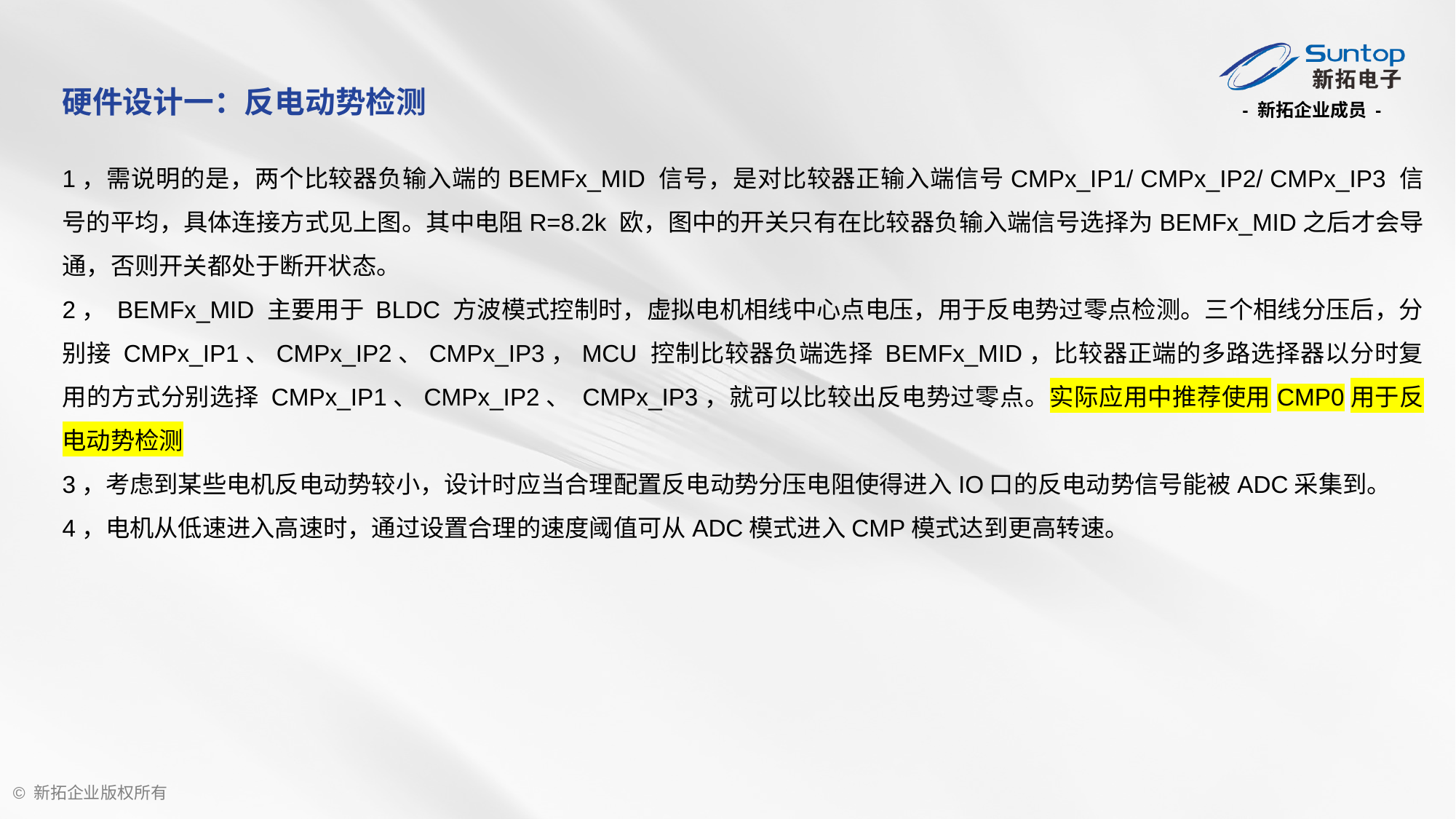

硬件设计一：反电动势检测
1，需说明的是，两个比较器负输入端的BEMFx_MID 信号，是对比较器正输入端信号CMPx_IP1/ CMPx_IP2/ CMPx_IP3 信号的平均，具体连接方式见上图。其中电阻R=8.2k 欧，图中的开关只有在比较器负输入端信号选择为BEMFx_MID之后才会导通，否则开关都处于断开状态。
2， BEMFx_MID 主要用于 BLDC 方波模式控制时，虚拟电机相线中心点电压，用于反电势过零点检测。三个相线分压后，分别接 CMPx_IP1、CMPx_IP2、CMPx_IP3，MCU 控制比较器负端选择 BEMFx_MID，比较器正端的多路选择器以分时复用的方式分别选择 CMPx_IP1、CMPx_IP2、 CMPx_IP3，就可以比较出反电势过零点。实际应用中推荐使用CMP0用于反电动势检测
3，考虑到某些电机反电动势较小，设计时应当合理配置反电动势分压电阻使得进入IO口的反电动势信号能被ADC采集到。
4，电机从低速进入高速时，通过设置合理的速度阈值可从ADC模式进入CMP模式达到更高转速。